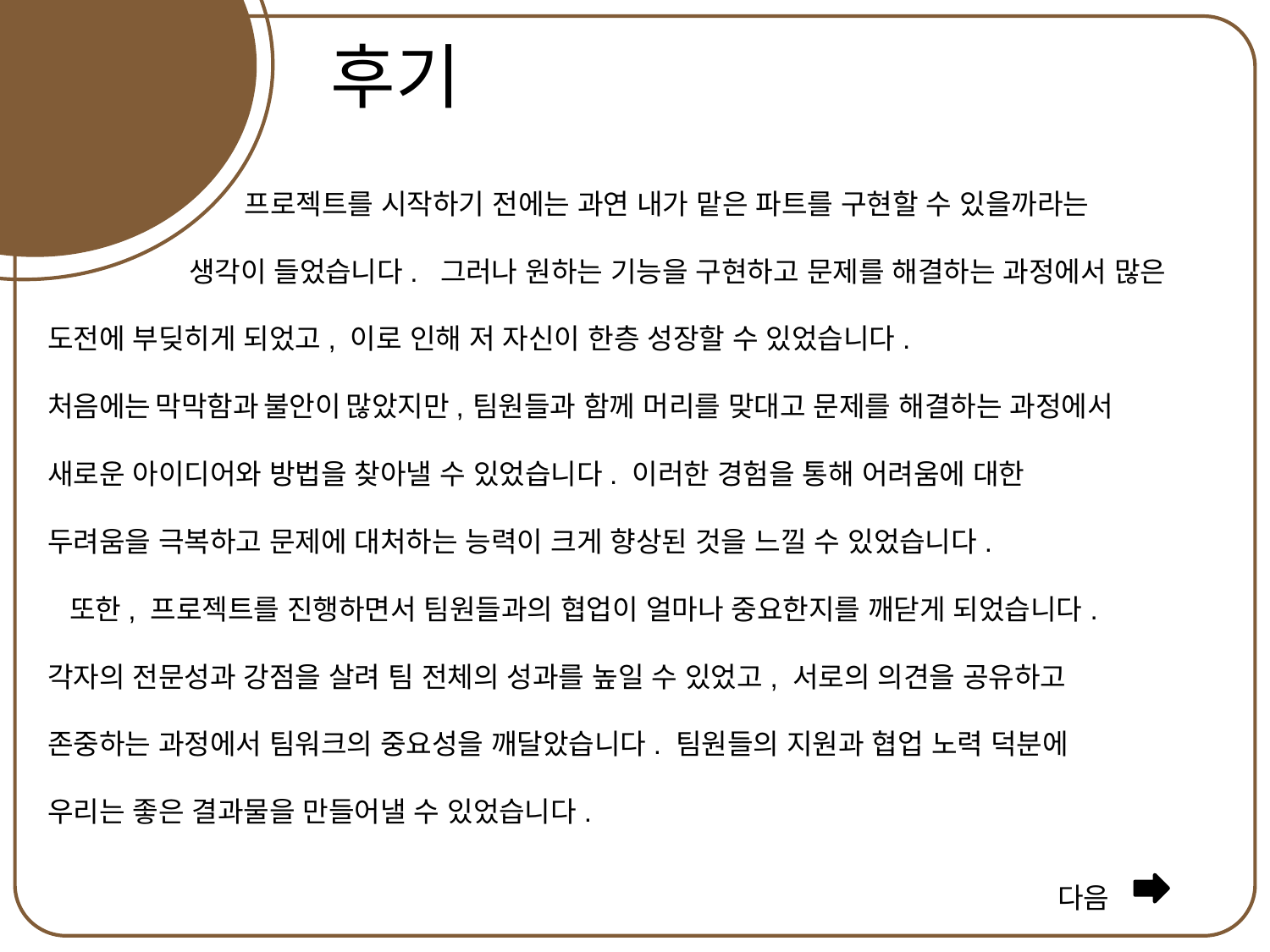

이수연

후기
	          프로젝트를 시작하기 전에는 과연 내가 맡은 파트를 구현할 수 있을까라는
	 생각이 들었습니다.  그러나 원하는 기능을 구현하고 문제를 해결하는 과정에서 많은 도전에 부딪히게 되었고, 이로 인해 저 자신이 한층 성장할 수 있었습니다.
처음에는 막막함과 불안이 많았지만, 팀원들과 함께 머리를 맞대고 문제를 해결하는 과정에서
새로운 아이디어와 방법을 찾아낼 수 있었습니다. 이러한 경험을 통해 어려움에 대한
두려움을 극복하고 문제에 대처하는 능력이 크게 향상된 것을 느낄 수 있었습니다.
  또한, 프로젝트를 진행하면서 팀원들과의 협업이 얼마나 중요한지를 깨닫게 되었습니다.
각자의 전문성과 강점을 살려 팀 전체의 성과를 높일 수 있었고, 서로의 의견을 공유하고
존중하는 과정에서 팀워크의 중요성을 깨달았습니다. 팀원들의 지원과 협업 노력 덕분에
우리는 좋은 결과물을 만들어낼 수 있었습니다.
다음